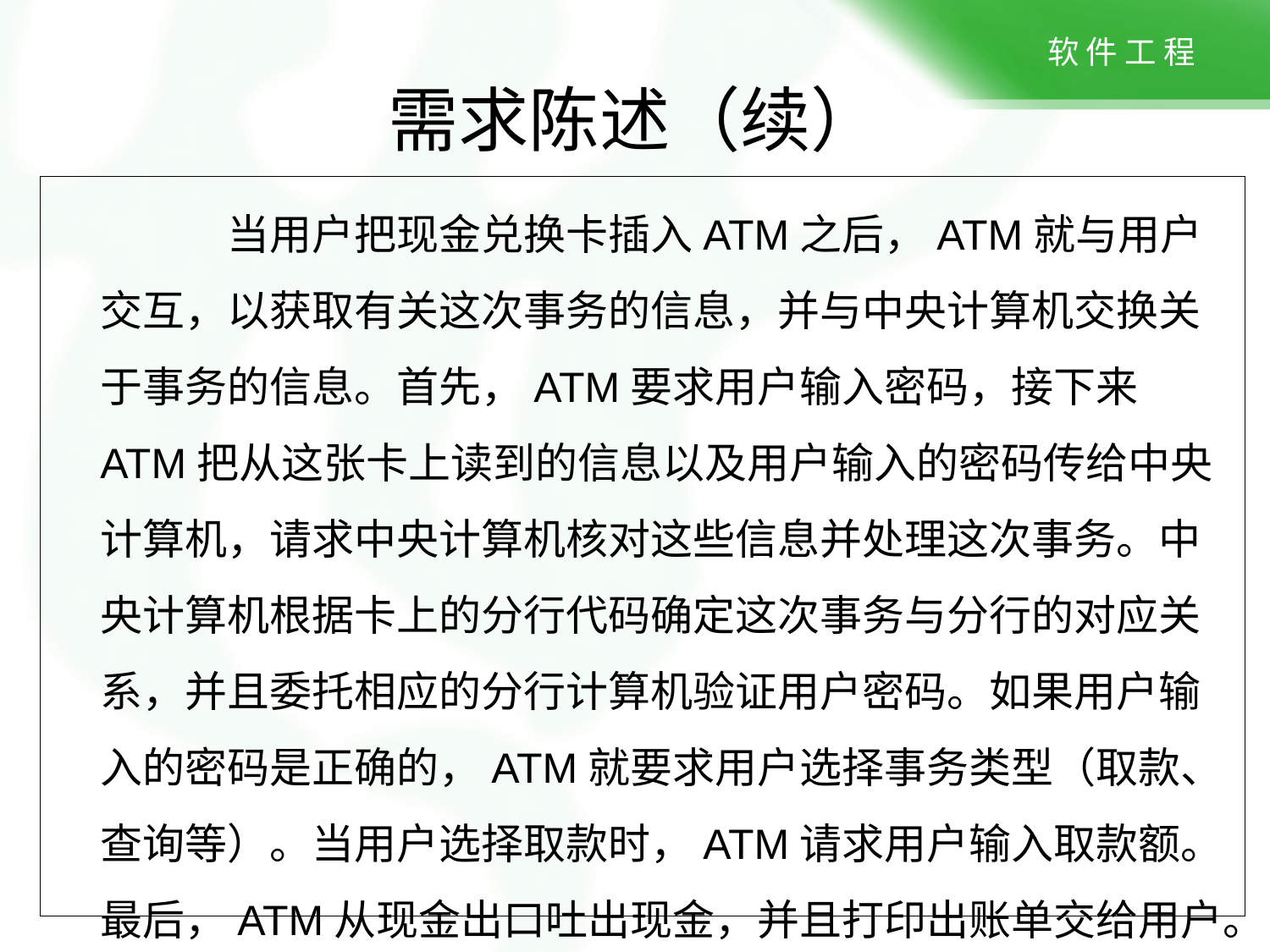

# 需求陈述（续）
		当用户把现金兑换卡插入ATM之后，ATM就与用户交互，以获取有关这次事务的信息，并与中央计算机交换关于事务的信息。首先，ATM要求用户输入密码，接下来ATM把从这张卡上读到的信息以及用户输入的密码传给中央计算机，请求中央计算机核对这些信息并处理这次事务。中央计算机根据卡上的分行代码确定这次事务与分行的对应关系，并且委托相应的分行计算机验证用户密码。如果用户输入的密码是正确的，ATM就要求用户选择事务类型（取款、查询等）。当用户选择取款时，ATM请求用户输入取款额。最后，ATM从现金出口吐出现金，并且打印出账单交给用户。